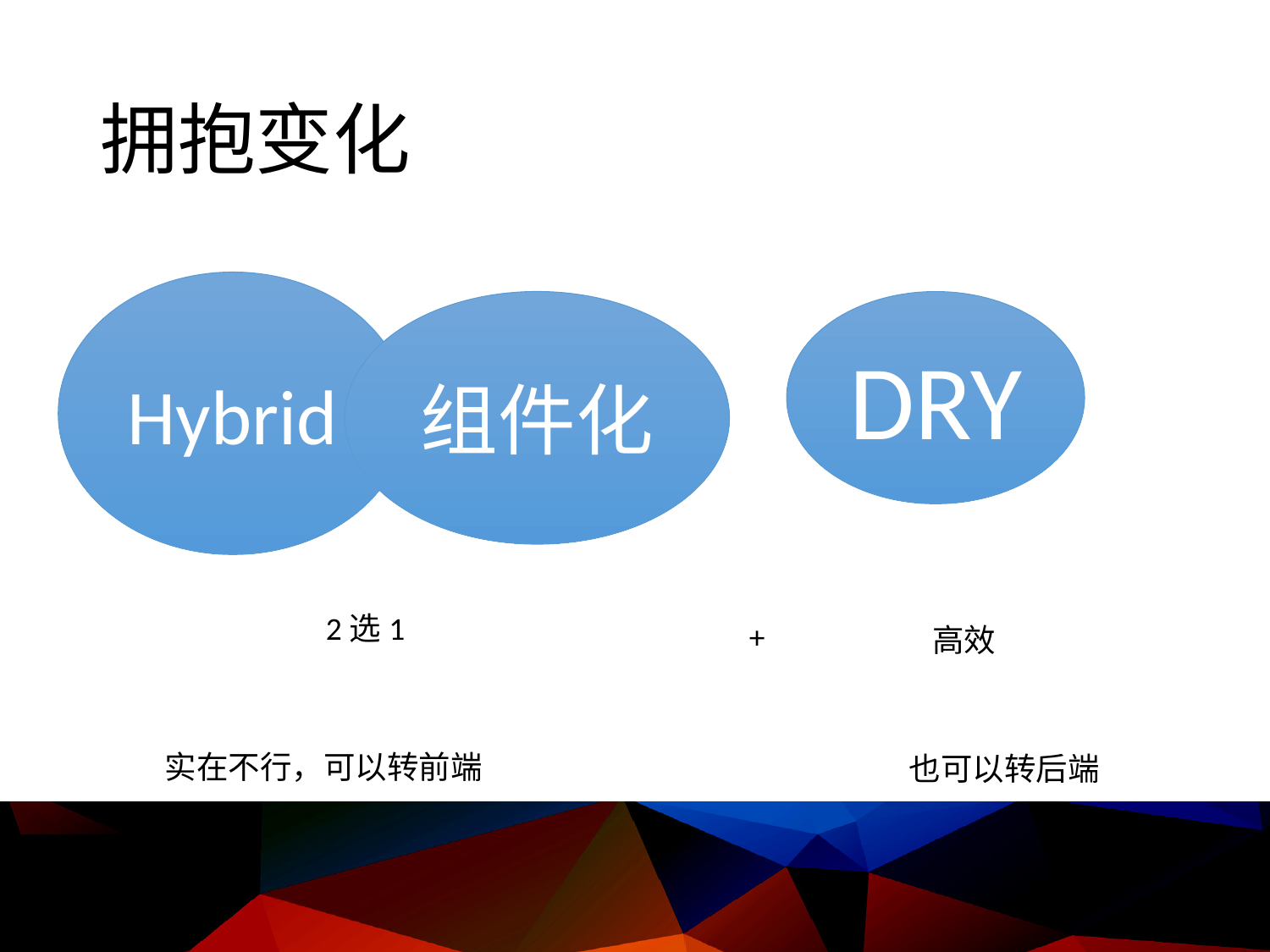

# 拥抱变化

Hybrid
组件化
DRY
2选1
+
高效
实在不行，可以转前端
也可以转后端